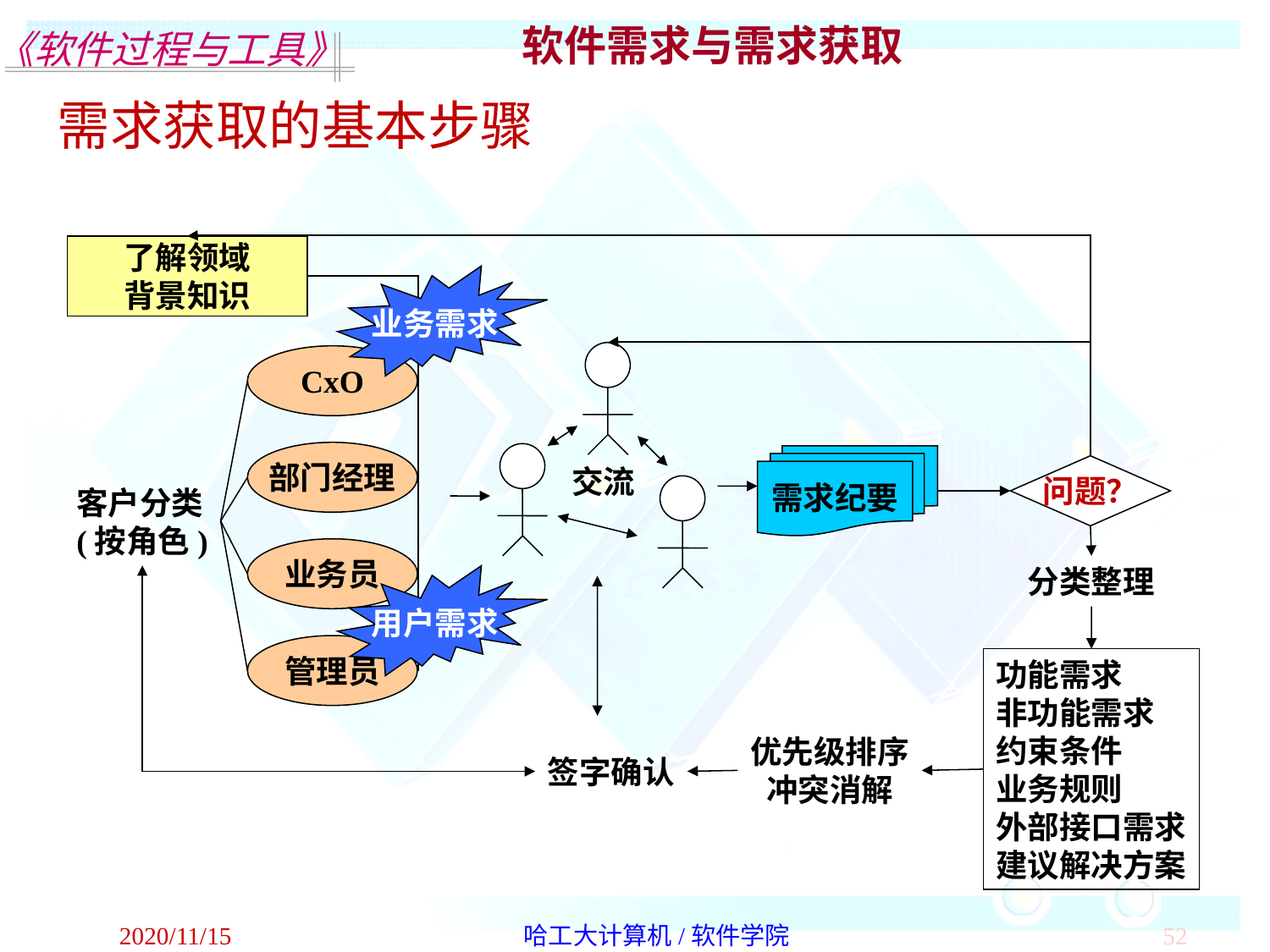

软件需求与需求获取
需求获取的基本步骤
了解领域
背景知识
业务需求

CxO

部门经理

需求纪要
交流
问题？

客户分类
(按角色)

业务员
分类整理
用户需求

管理员
功能需求
非功能需求
约束条件
业务规则
外部接口需求
建议解决方案
优先级排序
冲突消解
签字确认